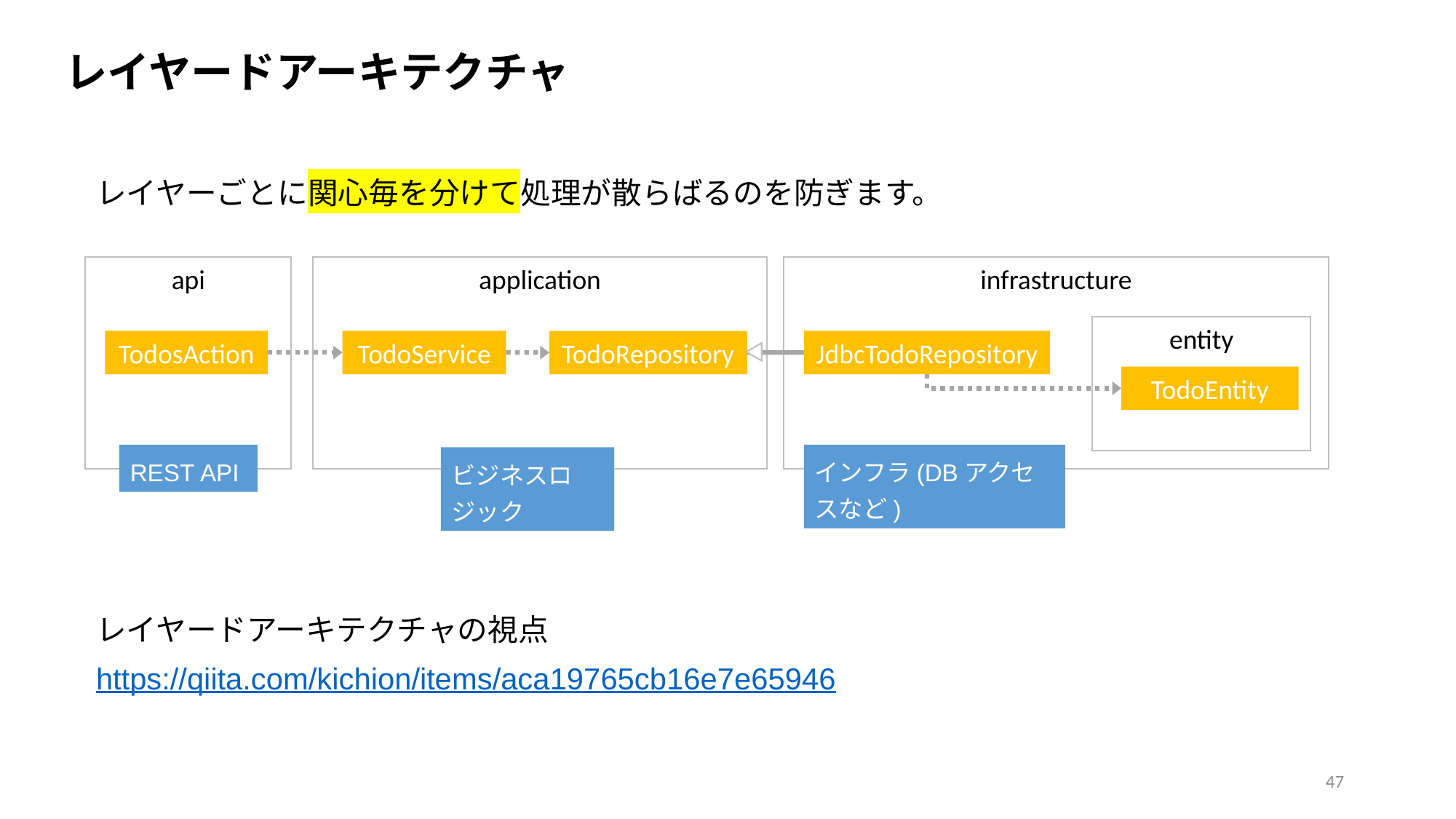

レイヤードアーキテクチャ
レイヤーごとに関心毎を分けて処理が散らばるのを防ぎます。

レイヤードアーキテクチャの視点
https://qiita.com/kichion/items/aca19765cb16e7e65946
api
application
infrastructure
entity
TodosAction
TodoService
JdbcTodoRepository
TodoRepository

TodoEntity
REST API
インフラ(DBアクセスなど)
ビジネスロジック
47